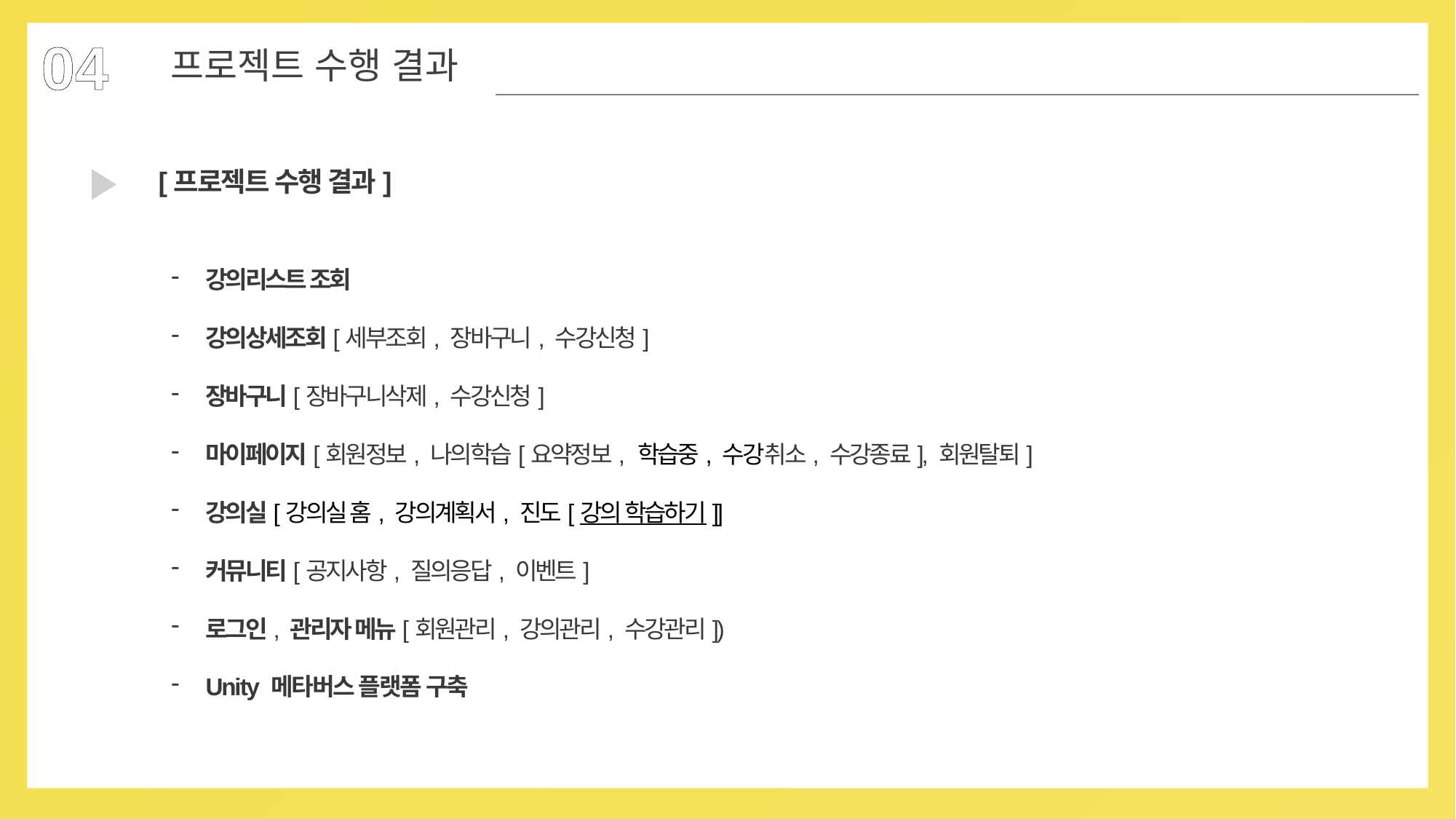

04
프로젝트 수행 결과
▶
[프로젝트 수행 결과]
강의리스트 조회
강의상세조회[세부조회, 장바구니, 수강신청]
장바구니[장바구니삭제, 수강신청]
마이페이지[회원정보, 나의학습[요약정보, 학습중, 수강취소, 수강종료], 회원탈퇴]
강의실[강의실 홈, 강의계획서, 진도[강의 학습하기]]
커뮤니티[공지사항, 질의응답, 이벤트]
로그인, 관리자 메뉴[회원관리, 강의관리, 수강관리])
Unity 메타버스 플랫폼 구축